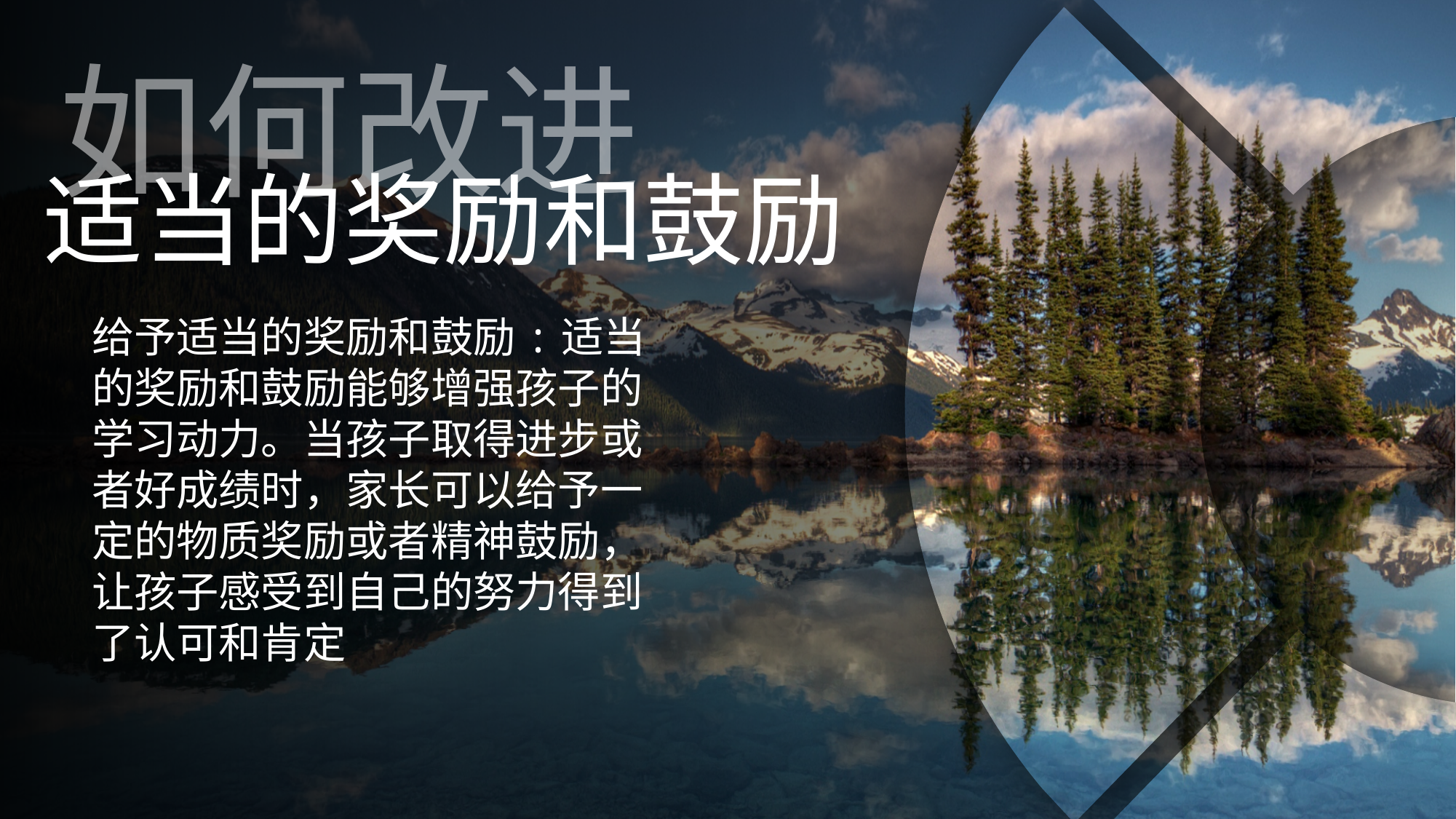

如何改进
执行计划
适当的奖励和鼓励
给予适当的奖励和鼓励:适当的奖励和鼓励能够增强孩子的学习动力。当孩子取得进步或者好成绩时，家长可以给予一定的物质奖励或者精神鼓励，让孩子感受到自己的努力得到了认可和肯定